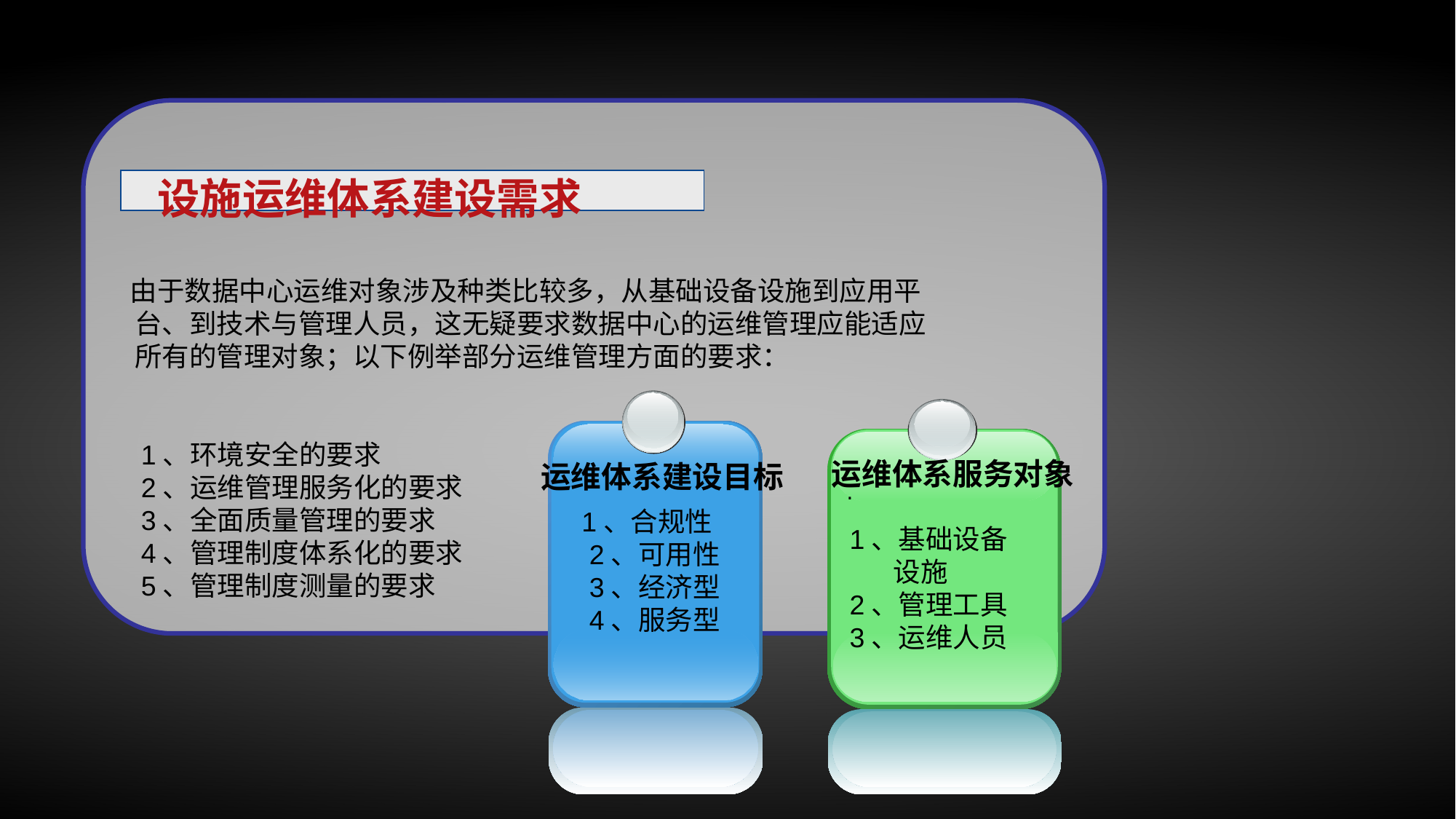

设施运维体系建设需求

       由于数据中心运维对象涉及种类比较多，从基础设备设施到应用平台、到技术与管理人员，这无疑要求数据中心的运维管理应能适应所有的管理对象；以下例举部分运维管理方面的要求：

        1、环境安全的要求
        2、运维管理服务化的要求
        3、全面质量管理的要求
        4、管理制度体系化的要求
        5、管理制度测量的要求

  1、合规性
   2、可用性
   3、经济型
   4、服务型

.

运维体系服务对象
运维体系建设目标

  1、合规性
   2、可用性
   3、经济型
   4、服务型

1、基础设备
      设施
2、管理工具
3、运维人员